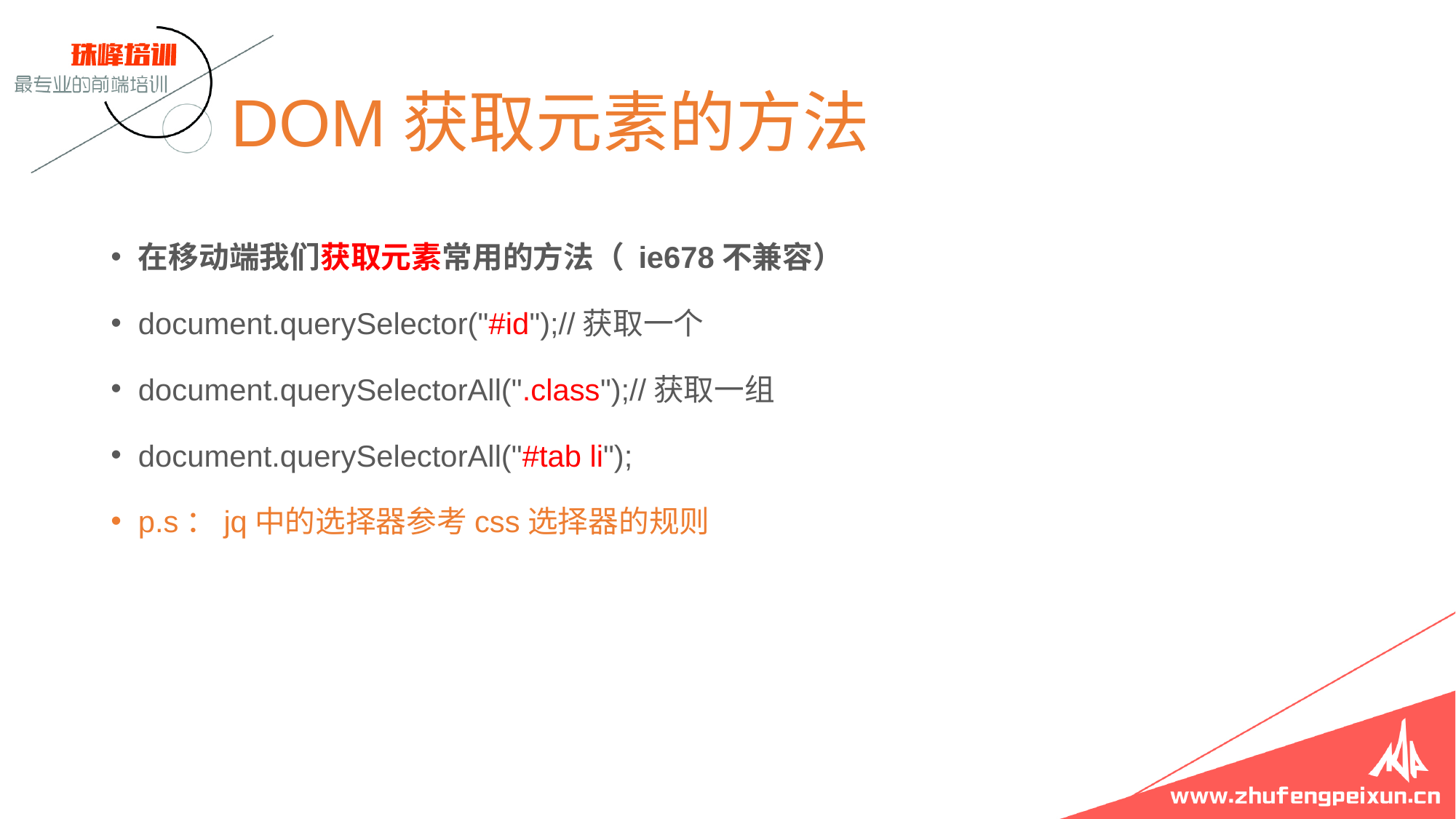

# DOM获取元素的方法
在移动端我们获取元素常用的方法（ ie678不兼容）
document.querySelector("#id");//获取一个
document.querySelectorAll(".class");//获取一组
document.querySelectorAll("#tab li");
p.s：jq中的选择器参考css选择器的规则